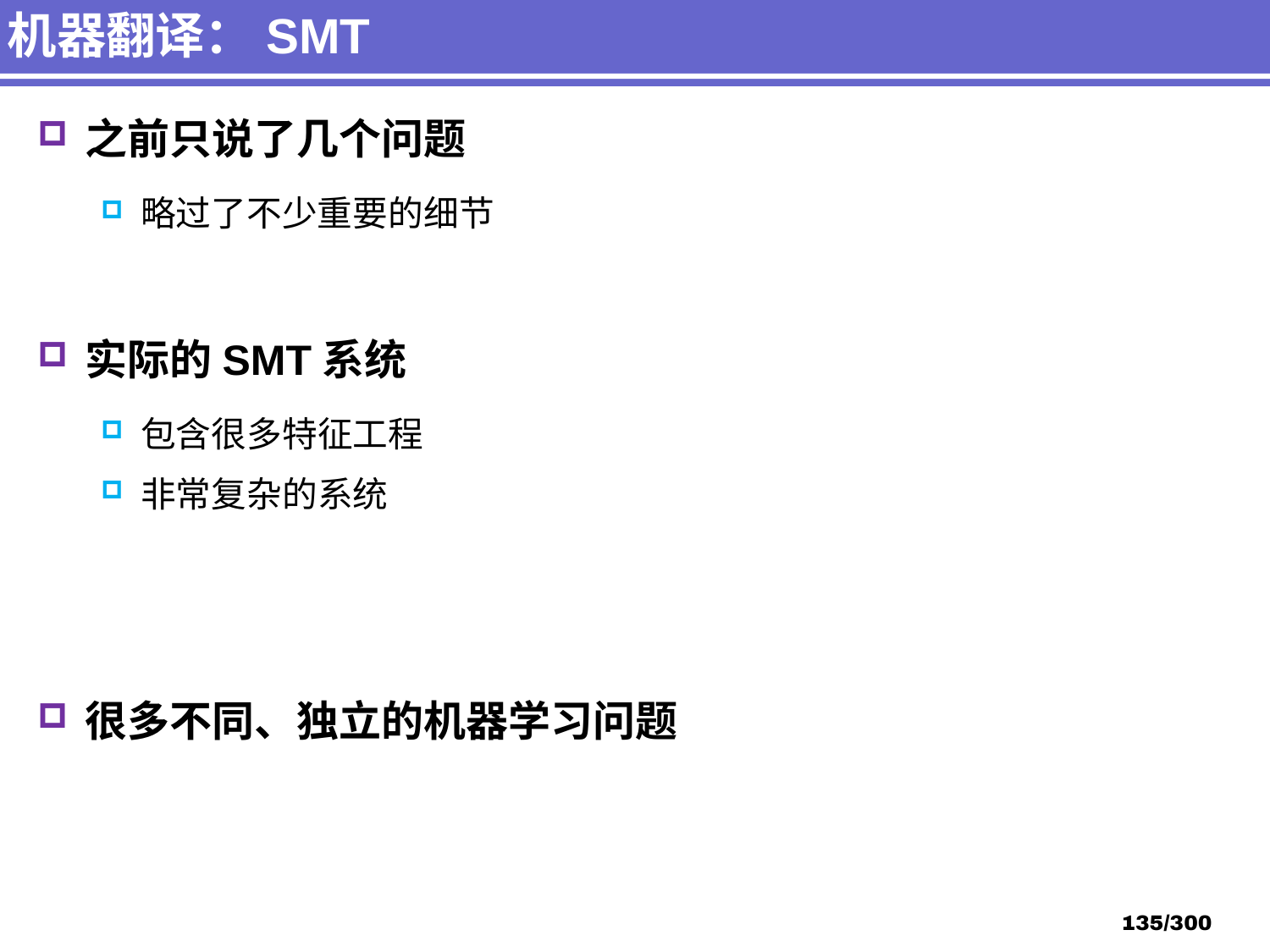

# 机器翻译：SMT
之前只说了几个问题
略过了不少重要的细节

实际的SMT系统
包含很多特征工程
非常复杂的系统

很多不同、独立的机器学习问题
135/300